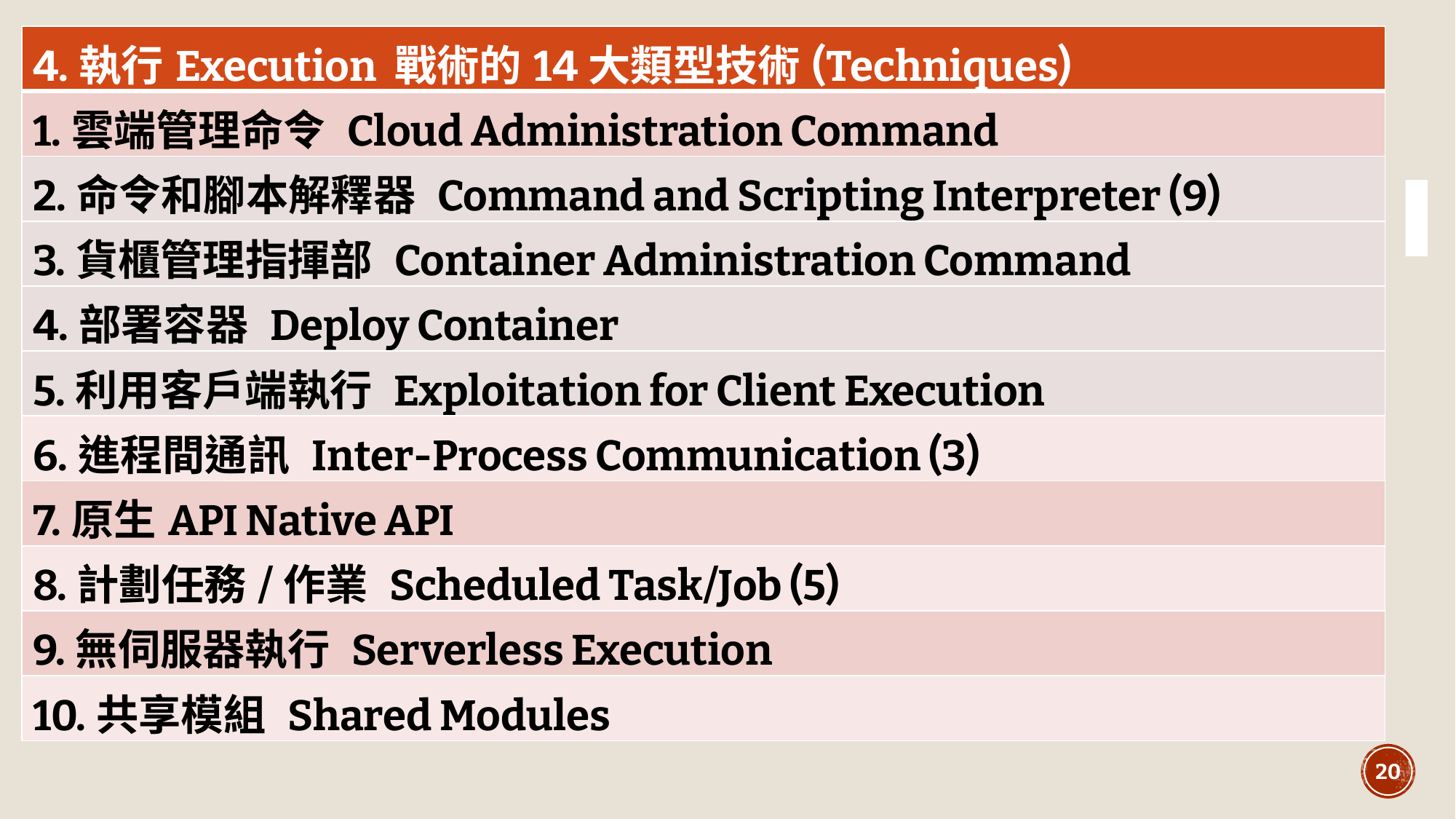

| 4.執行Execution 戰術的14大類型技術(Techniques) |
| --- |
| 1.雲端管理命令 Cloud Administration Command |
| 2.命令和腳本解釋器 Command and Scripting Interpreter (9) |
| 3.貨櫃管理指揮部 Container Administration Command |
| 4.部署容器 Deploy Container |
| 5.利用客戶端執行 Exploitation for Client Execution |
| 6.進程間通訊 Inter-Process Communication (3) |
| 7.原生API Native API |
| 8.計劃任務/作業 Scheduled Task/Job (5) |
| 9.無伺服器執行 Serverless Execution |
| 10.共享模組 Shared Modules |

20